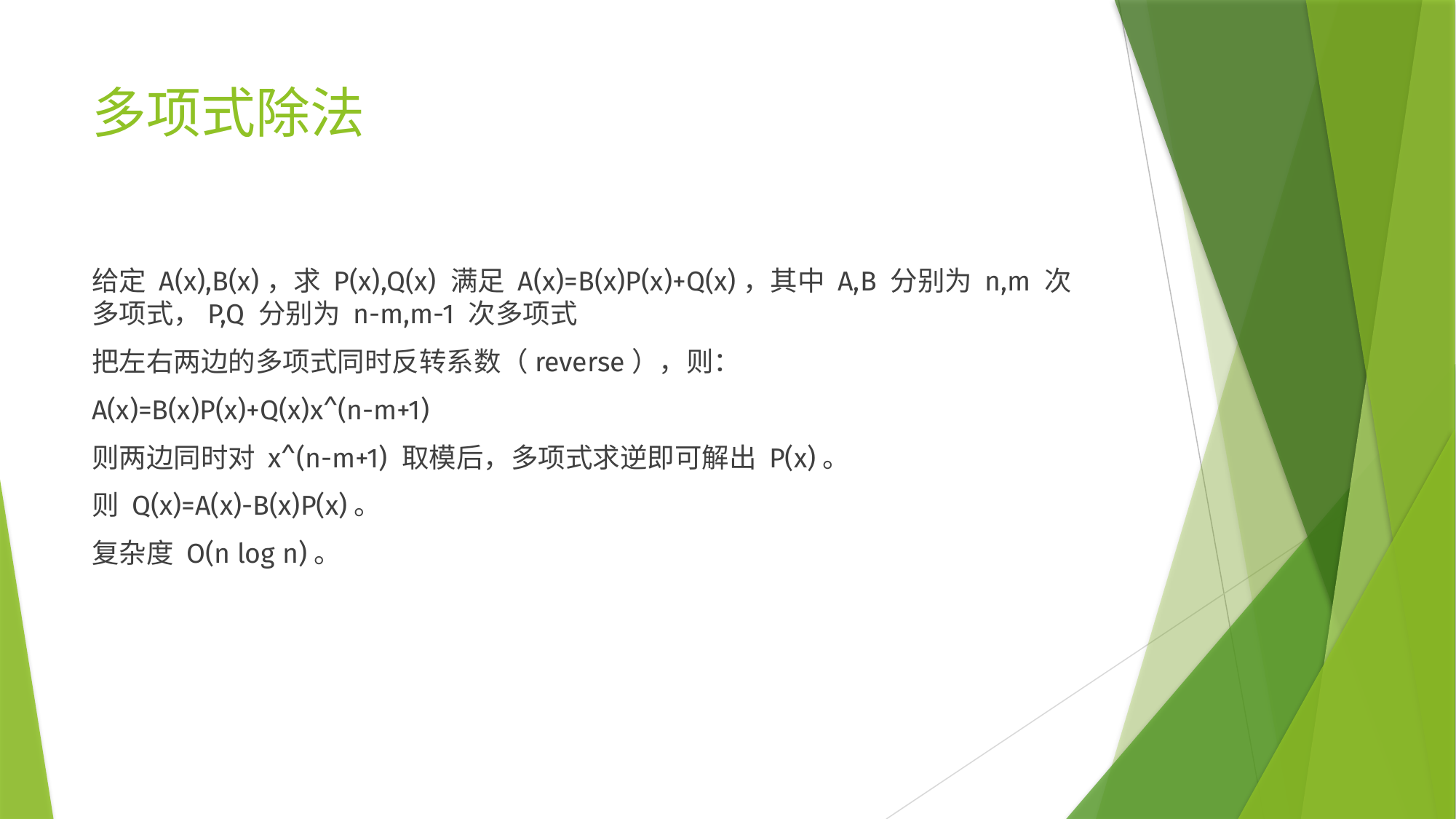

# 多项式除法
给定 A(x),B(x)，求 P(x),Q(x) 满足 A(x)=B(x)P(x)+Q(x)，其中 A,B 分别为 n,m 次多项式，P,Q 分别为 n-m,m-1 次多项式
把左右两边的多项式同时反转系数（reverse），则：
A(x)=B(x)P(x)+Q(x)x^(n-m+1)
则两边同时对 x^(n-m+1) 取模后，多项式求逆即可解出 P(x)。
则 Q(x)=A(x)-B(x)P(x)。
复杂度 O(n log n)。